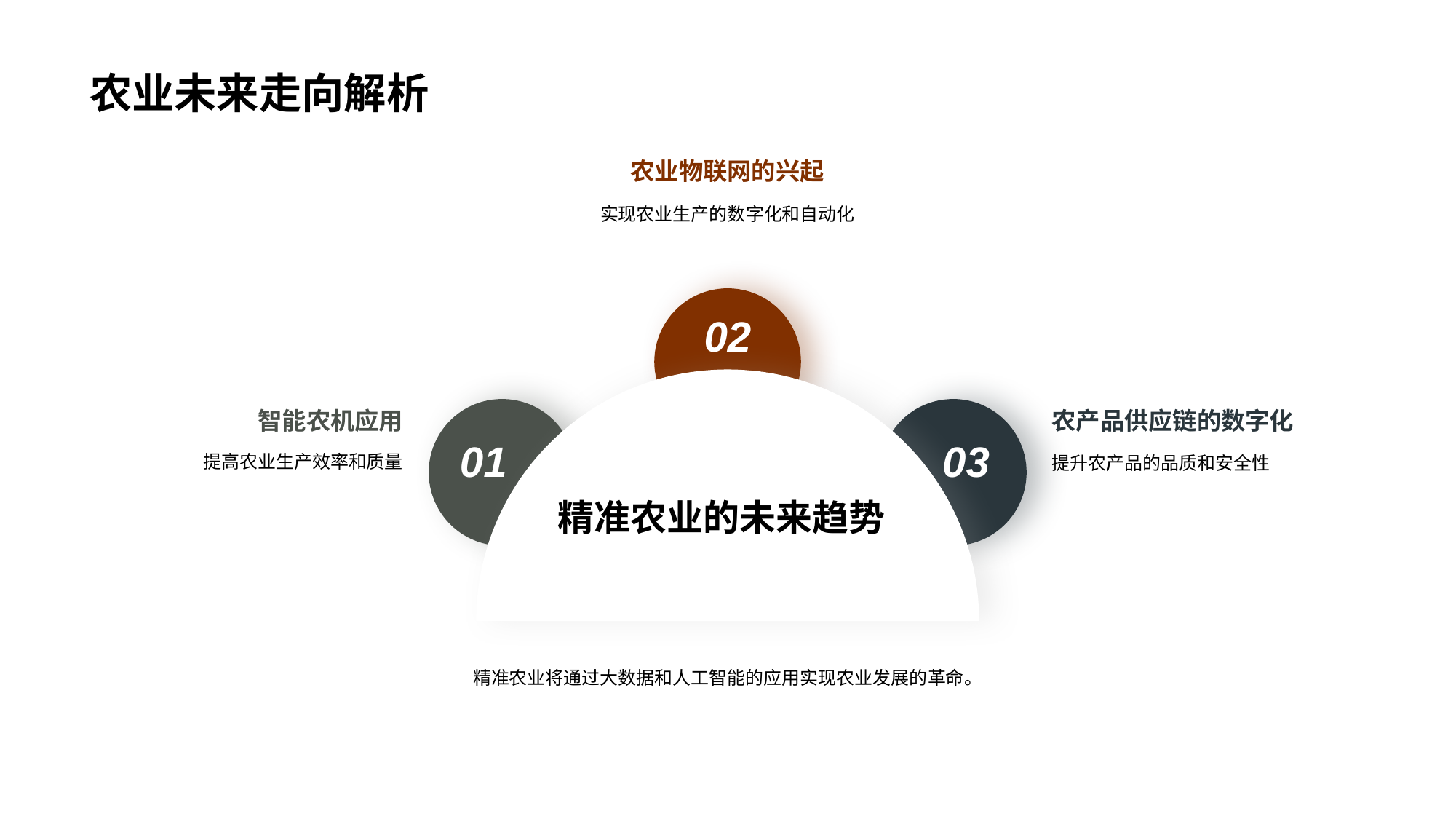

# 农业未来走向解析
农业物联网的兴起
实现农业生产的数字化和自动化

02

智能农机应用
农产品供应链的数字化
01
03
提高农业生产效率和质量
提升农产品的品质和安全性
精准农业的未来趋势
精准农业将通过大数据和人工智能的应用实现农业发展的革命。